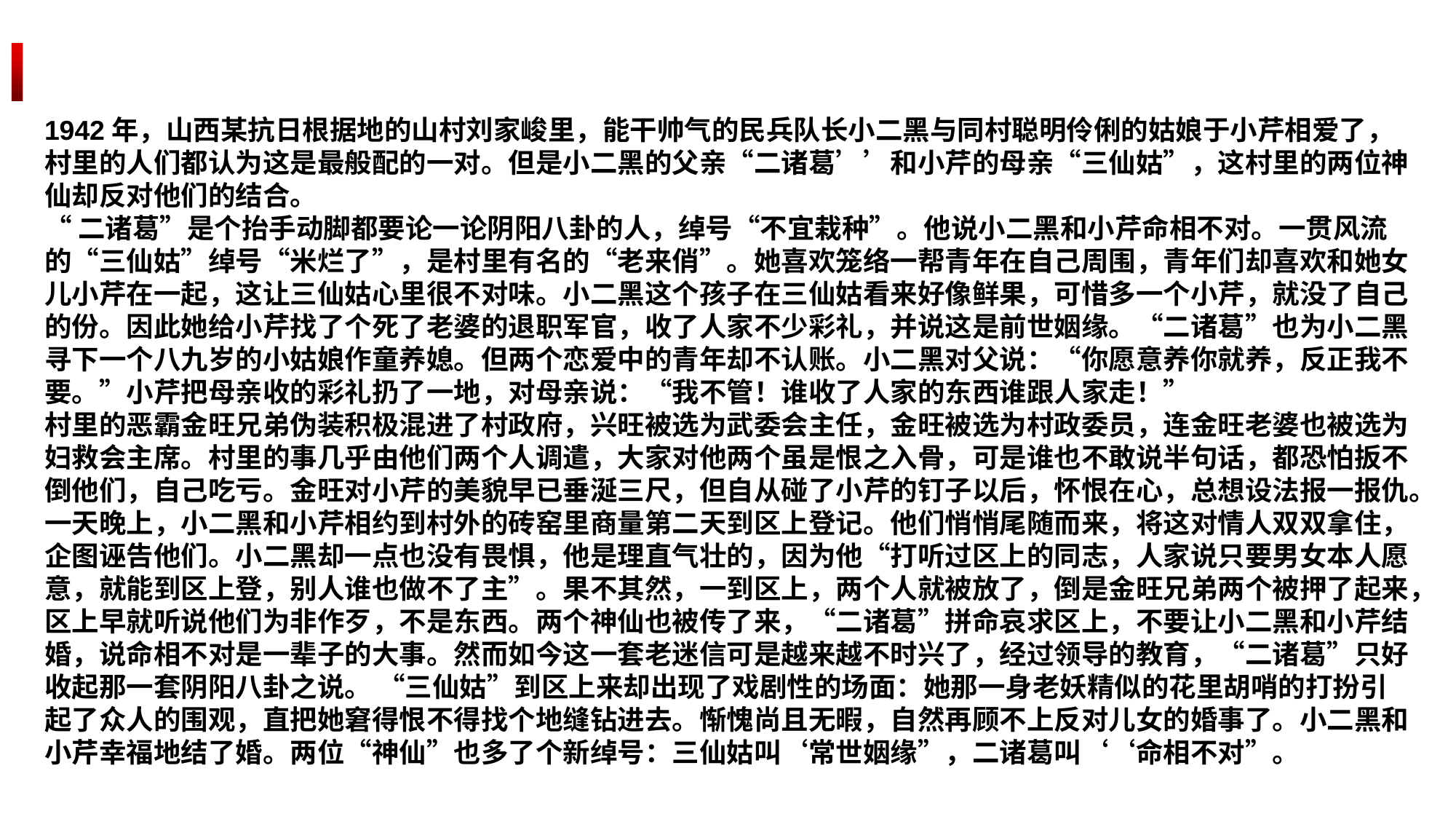

1942年，山西某抗日根据地的山村刘家峻里，能干帅气的民兵队长小二黑与同村聪明伶俐的姑娘于小芹相爱了，村里的人们都认为这是最般配的一对。但是小二黑的父亲“二诸葛’’和小芹的母亲“三仙姑”，这村里的两位神仙却反对他们的结合。
“二诸葛”是个抬手动脚都要论一论阴阳八卦的人，绰号“不宜栽种”。他说小二黑和小芹命相不对。一贯风流的“三仙姑”绰号“米烂了”，是村里有名的“老来俏”。她喜欢笼络一帮青年在自己周围，青年们却喜欢和她女儿小芹在一起，这让三仙姑心里很不对味。小二黑这个孩子在三仙姑看来好像鲜果，可惜多一个小芹，就没了自己的份。因此她给小芹找了个死了老婆的退职军官，收了人家不少彩礼，并说这是前世姻缘。“二诸葛”也为小二黑寻下一个八九岁的小姑娘作童养媳。但两个恋爱中的青年却不认账。小二黑对父说：“你愿意养你就养，反正我不要。”小芹把母亲收的彩礼扔了一地，对母亲说：“我不管！谁收了人家的东西谁跟人家走！”
村里的恶霸金旺兄弟伪装积极混进了村政府，兴旺被选为武委会主任，金旺被选为村政委员，连金旺老婆也被选为妇救会主席。村里的事几乎由他们两个人调遣，大家对他两个虽是恨之入骨，可是谁也不敢说半句话，都恐怕扳不倒他们，自己吃亏。金旺对小芹的美貌早已垂涎三尺，但自从碰了小芹的钉子以后，怀恨在心，总想设法报一报仇。一天晚上，小二黑和小芹相约到村外的砖窑里商量第二天到区上登记。他们悄悄尾随而来，将这对情人双双拿住，企图诬告他们。小二黑却一点也没有畏惧，他是理直气壮的，因为他“打听过区上的同志，人家说只要男女本人愿意，就能到区上登，别人谁也做不了主”。果不其然，一到区上，两个人就被放了，倒是金旺兄弟两个被押了起来，区上早就听说他们为非作歹，不是东西。两个神仙也被传了来，“二诸葛”拼命哀求区上，不要让小二黑和小芹结婚，说命相不对是一辈子的大事。然而如今这一套老迷信可是越来越不时兴了，经过领导的教育，“二诸葛”只好收起那一套阴阳八卦之说。 “三仙姑”到区上来却出现了戏剧性的场面：她那一身老妖精似的花里胡哨的打扮引起了众人的围观，直把她窘得恨不得找个地缝钻进去。惭愧尚且无暇，自然再顾不上反对儿女的婚事了。小二黑和小芹幸福地结了婚。两位“神仙”也多了个新绰号：三仙姑叫‘常世姻缘”，二诸葛叫‘‘命相不对”。